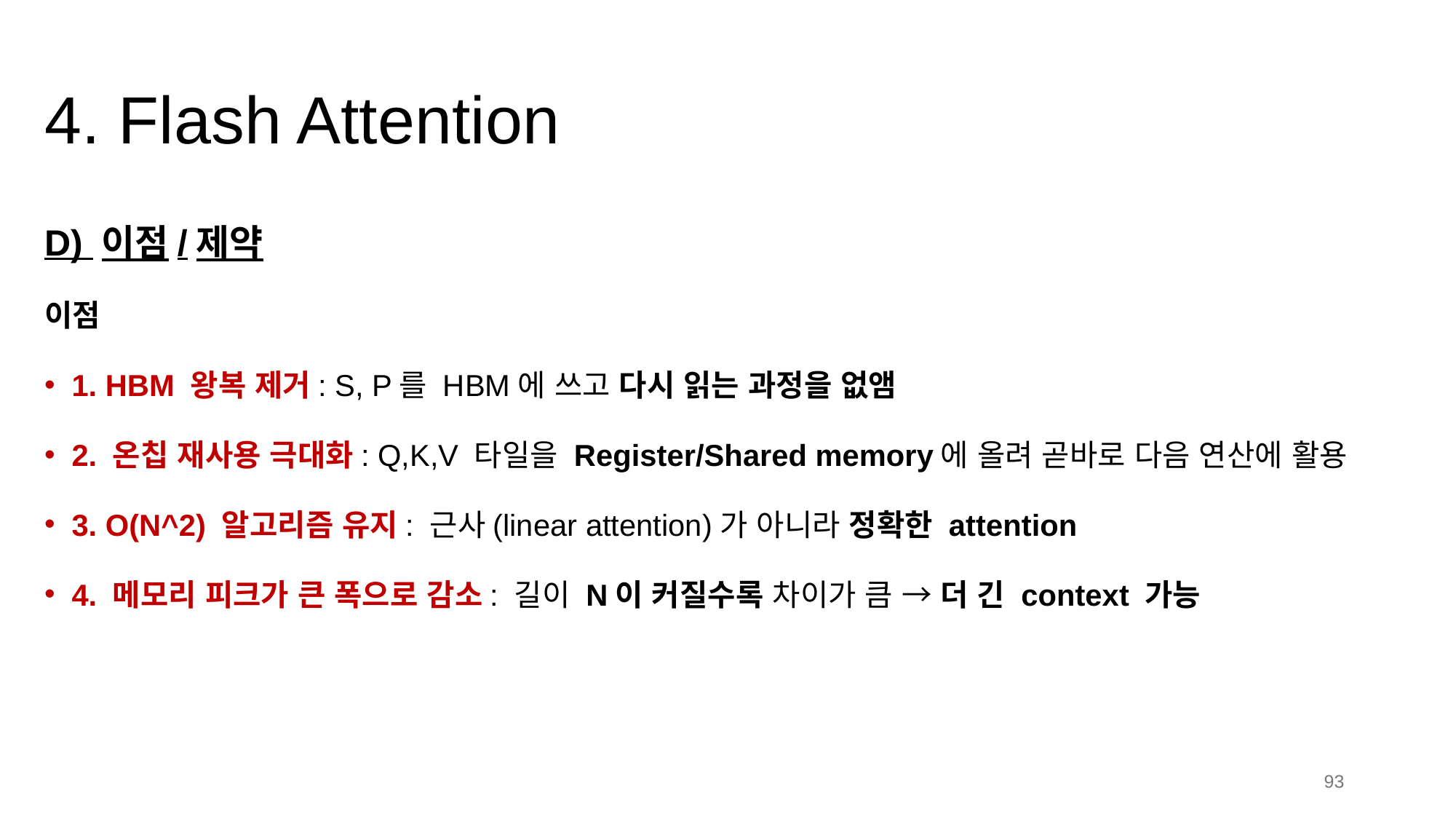

# 4. Flash Attention
D) 이점/제약
이점
1. HBM 왕복 제거: S, P를 HBM에 쓰고 다시 읽는 과정을 없앰
2. 온칩 재사용 극대화: Q,K,V 타일을 Register/Shared memory에 올려 곧바로 다음 연산에 활용
3. O(N^2) 알고리즘 유지: 근사(linear attention)가 아니라 정확한 attention
4. 메모리 피크가 큰 폭으로 감소: 길이 N이 커질수록 차이가 큼 → 더 긴 context 가능
93